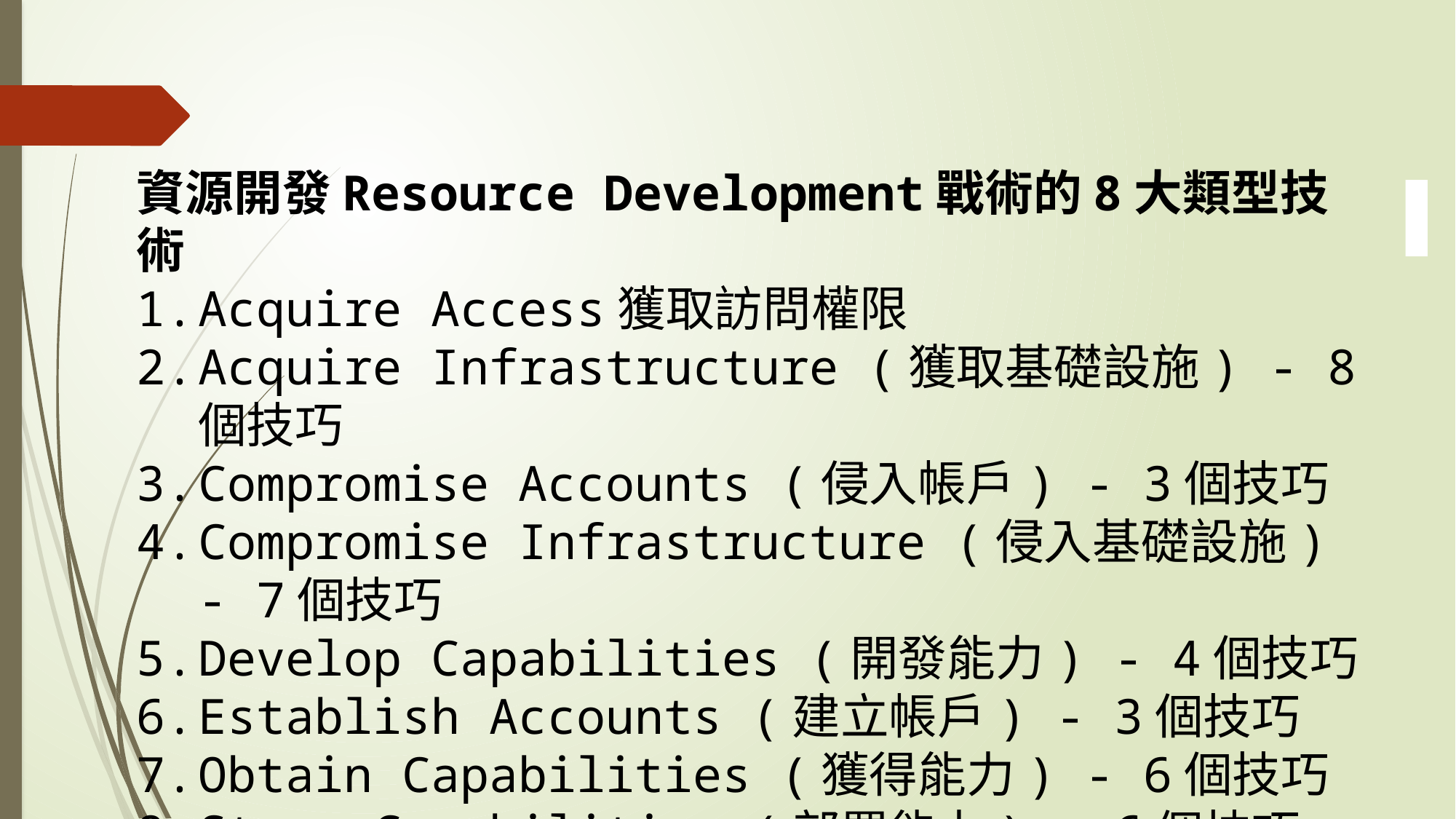

資源開發Resource Development戰術的8大類型技術
Acquire Access獲取訪問權限
Acquire Infrastructure (獲取基礎設施) - 8個技巧
Compromise Accounts (侵入帳戶) - 3個技巧
Compromise Infrastructure (侵入基礎設施) - 7個技巧
Develop Capabilities (開發能力) - 4個技巧
Establish Accounts (建立帳戶) - 3個技巧
Obtain Capabilities (獲得能力) - 6個技巧
Stage Capabilities (部署能力) - 6個技巧